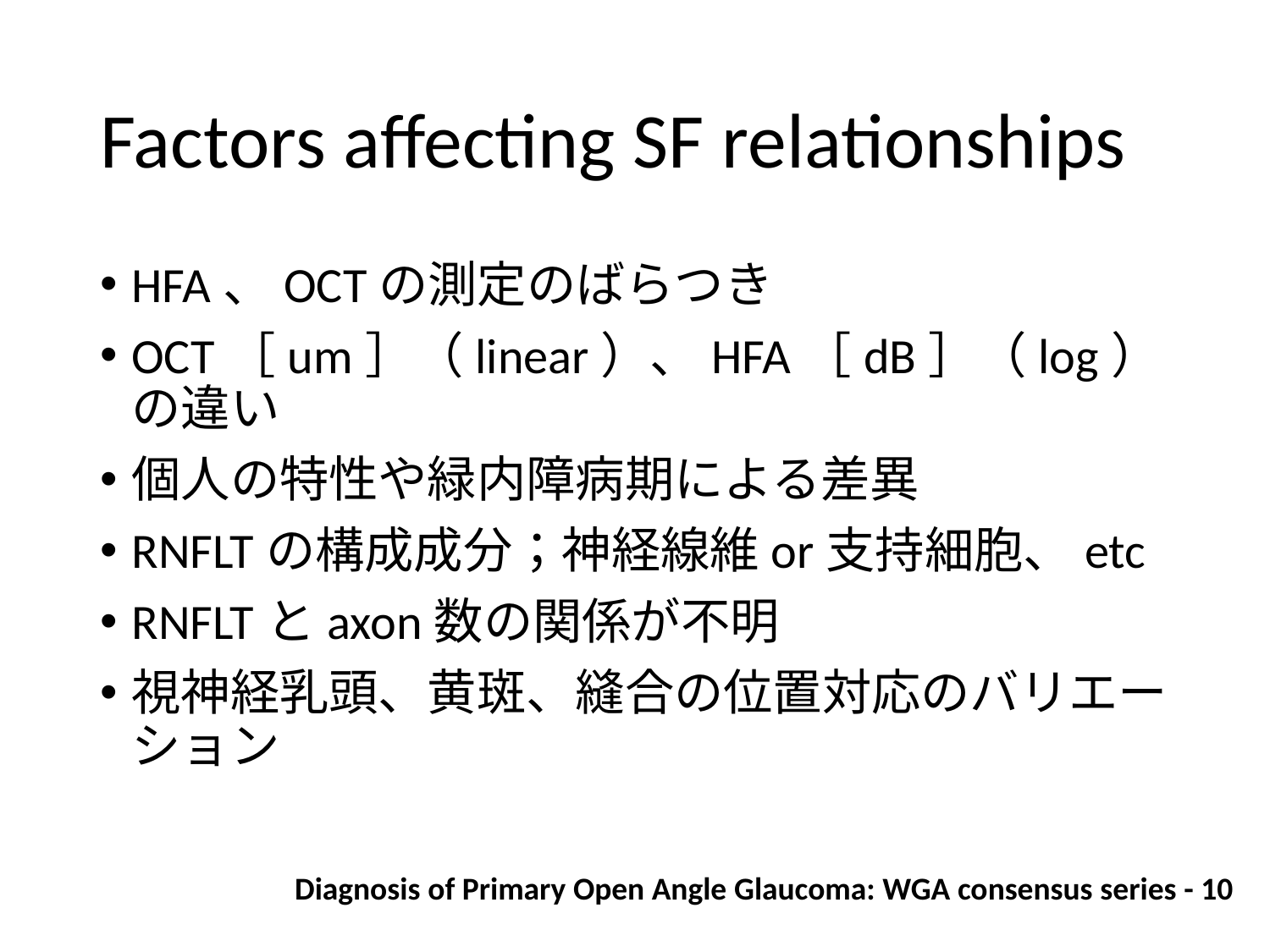

# Factors affecting SF relationships
HFA、OCTの測定のばらつき
OCT［um］（linear）、HFA［dB］（log）の違い
個人の特性や緑内障病期による差異
RNFLTの構成成分；神経線維or支持細胞、etc
RNFLTとaxon数の関係が不明
視神経乳頭、黄斑、縫合の位置対応のバリエーション

Diagnosis of Primary Open Angle Glaucoma: WGA consensus series - 10